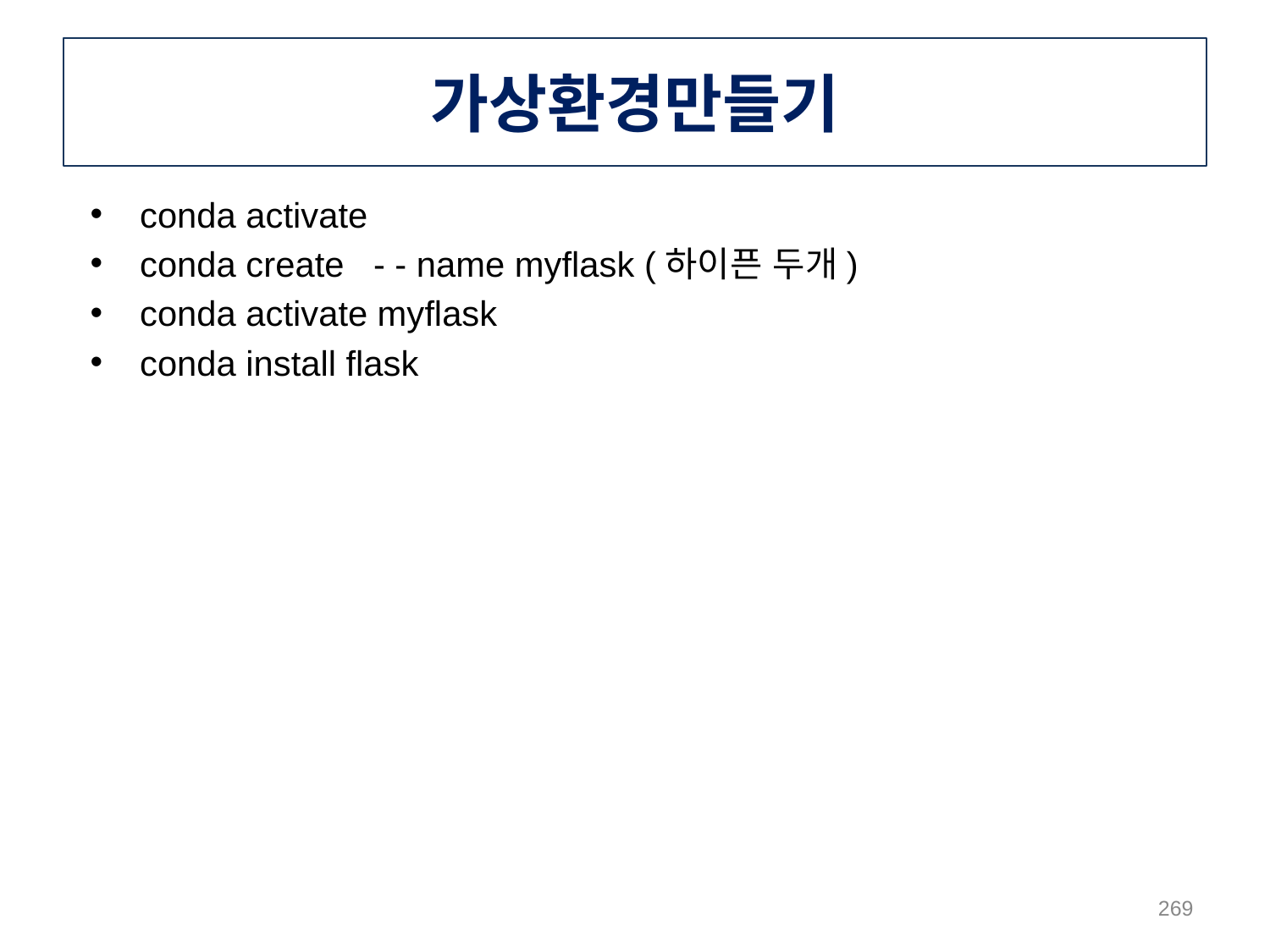

# 가상환경만들기
conda activate
conda create   - - name myflask (하이픈 두개)
conda activate myflask
conda install flask

269